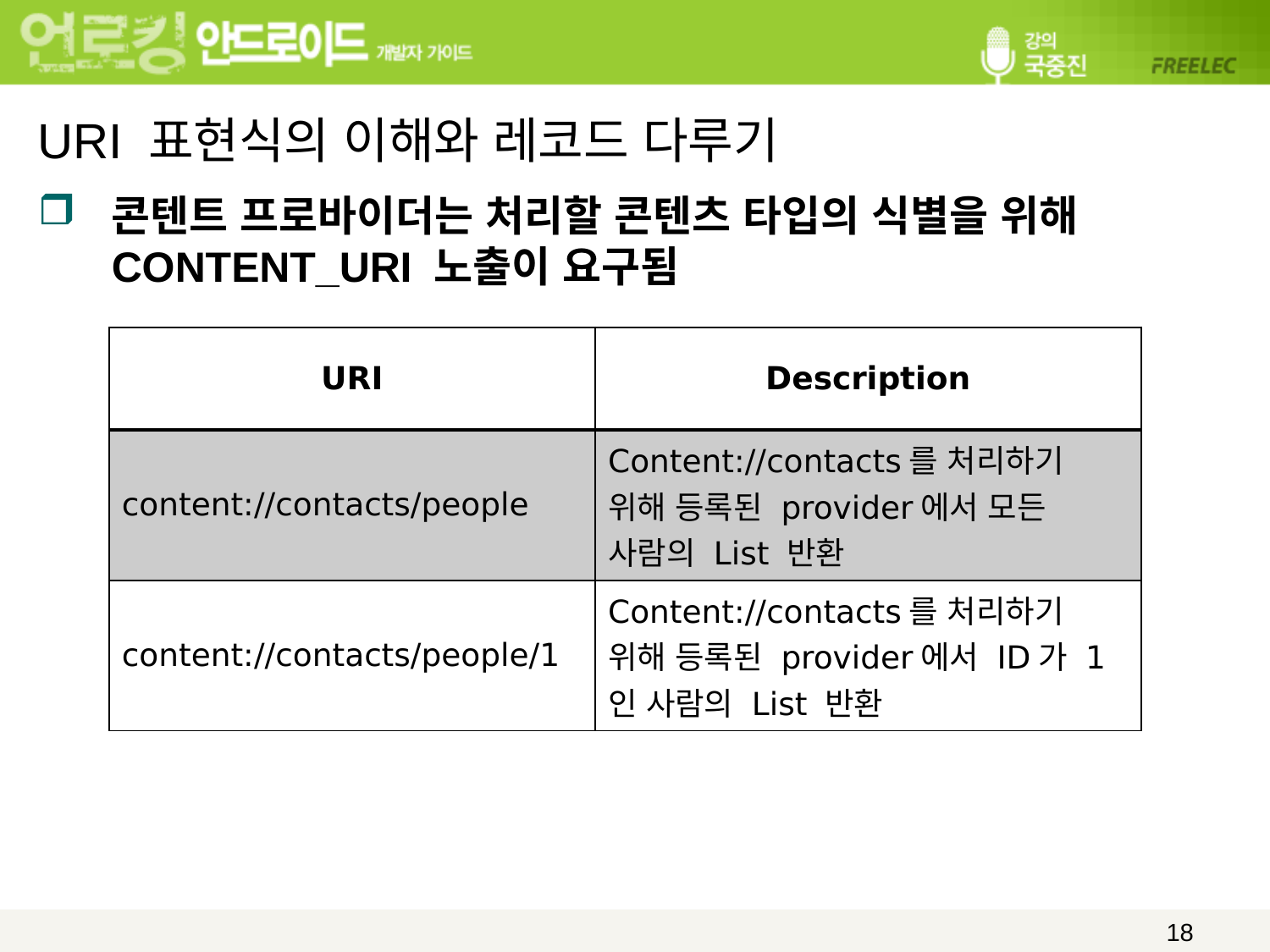

# URI 표현식의 이해와 레코드 다루기
콘텐트 프로바이더는 처리할 콘텐츠 타입의 식별을 위해 CONTENT_URI 노출이 요구됨

| URI | Description |
| --- | --- |
| content://contacts/people | Content://contacts를 처리하기 위해 등록된 provider에서 모든 사람의 List 반환 |
| content://contacts/people/1 | Content://contacts를 처리하기 위해 등록된 provider에서 ID가 1인 사람의 List 반환 |
18